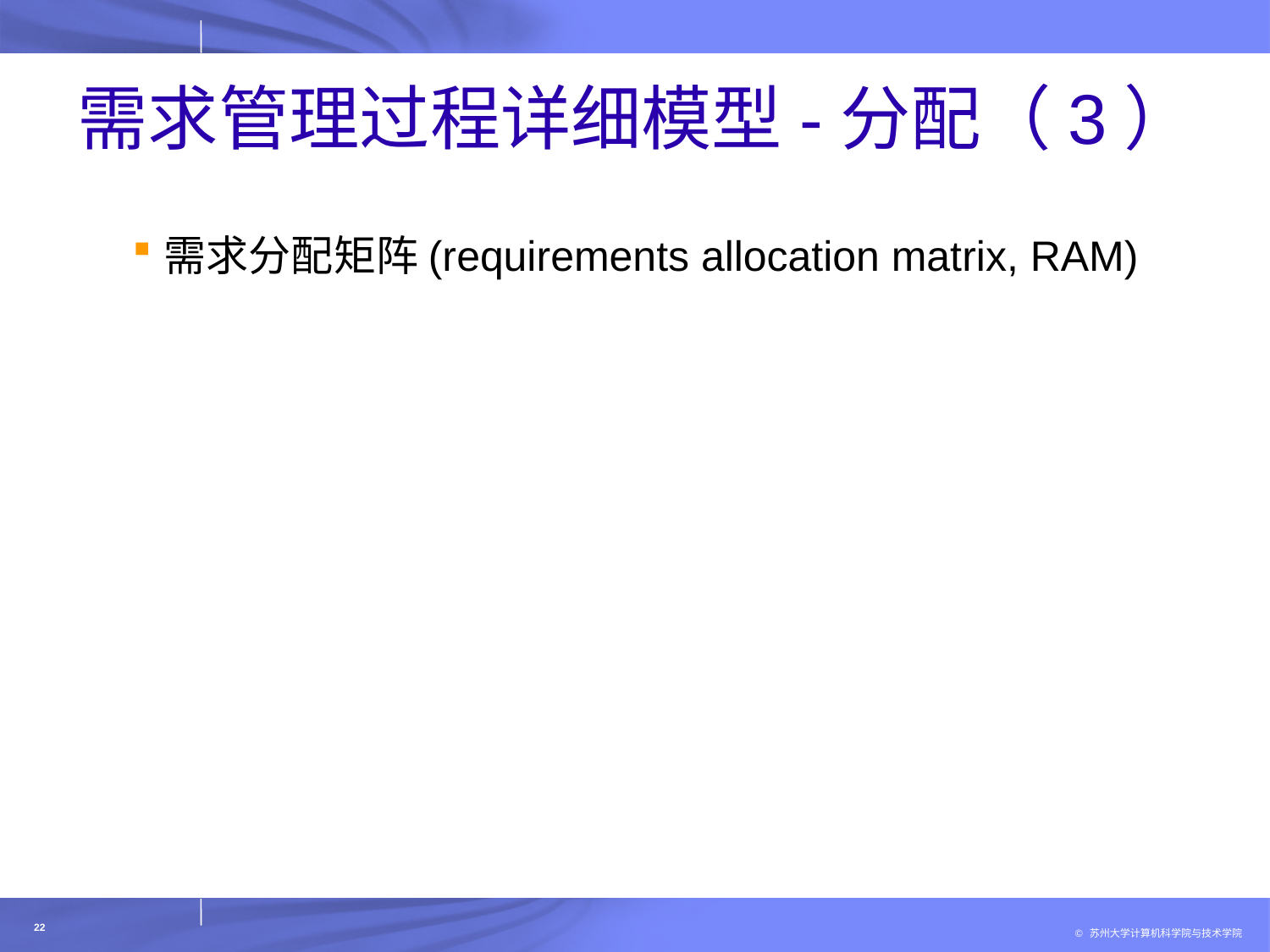

# 需求管理过程详细模型-分配（3）
需求分配矩阵(requirements allocation matrix, RAM)
22